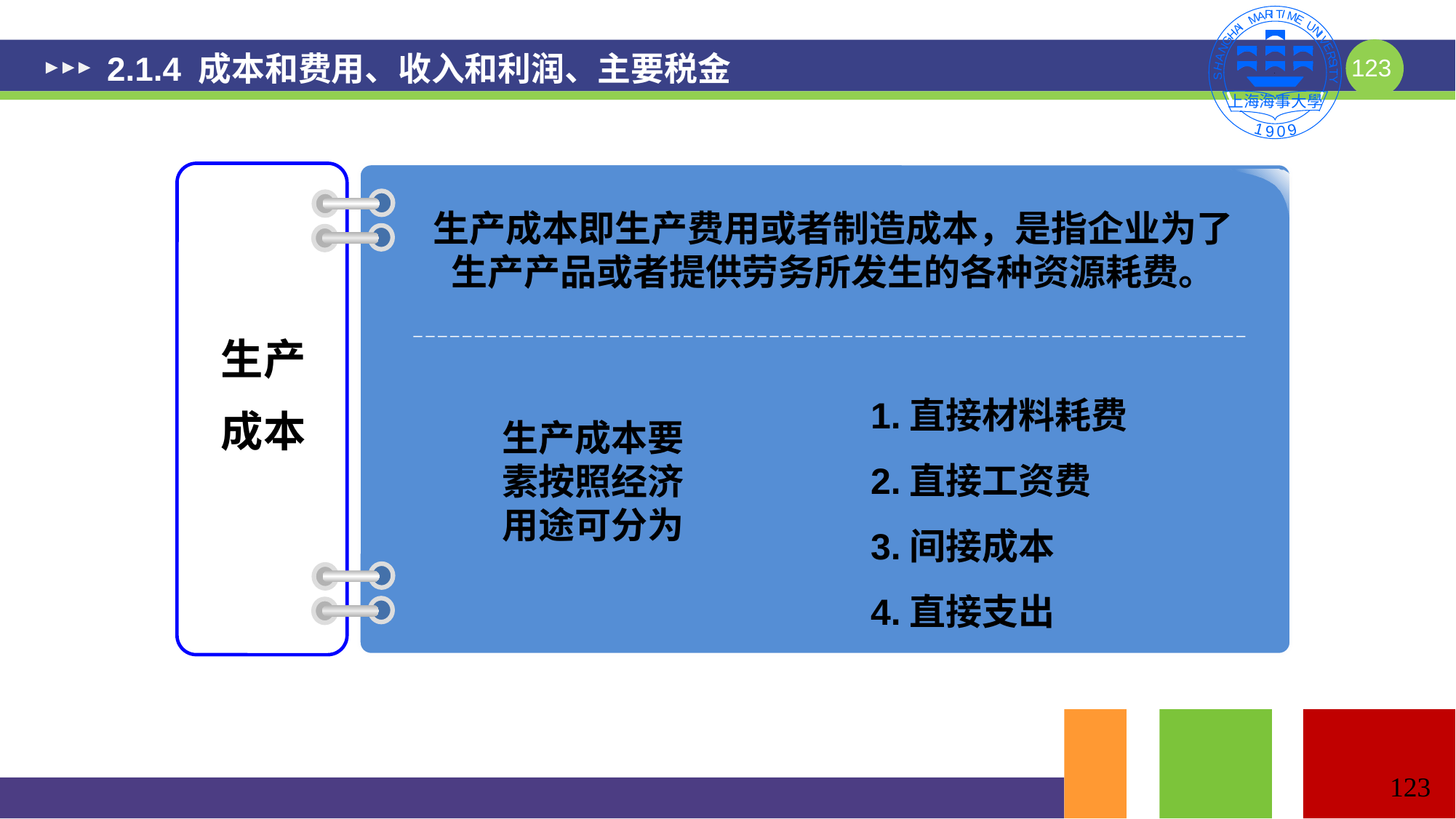

# 2.1.4 成本和费用、收入和利润、主要税金

生产成本即生产费用或者制造成本，是指企业为了生产产品或者提供劳务所发生的各种资源耗费。
生产
成本

1.直接材料耗费
2.直接工资费
3.间接成本
4.直接支出
生产成本要素按照经济用途可分为

123

123